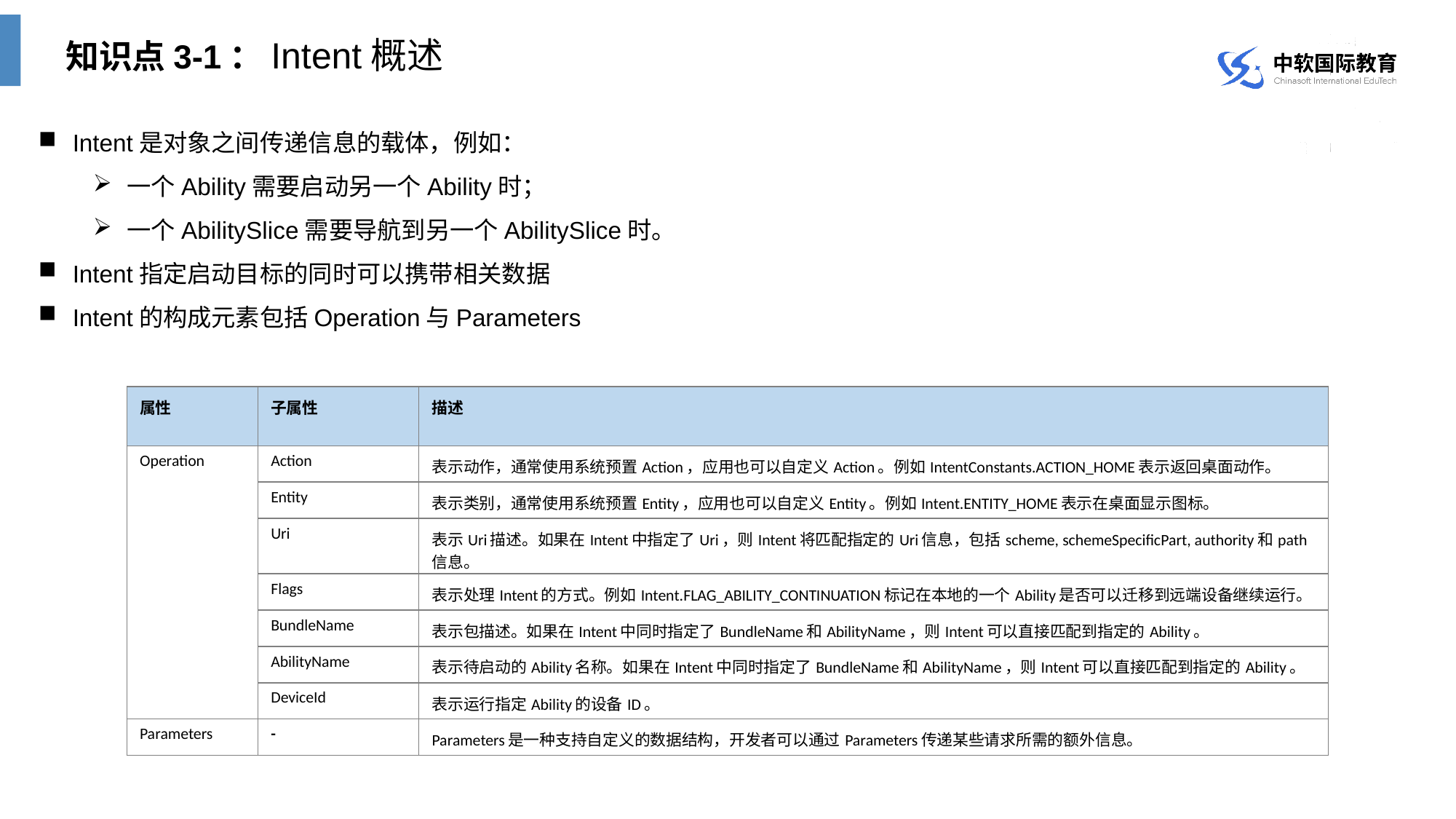

知识点3-1：Intent概述
Intent是对象之间传递信息的载体，例如：
一个Ability需要启动另一个Ability时；
一个AbilitySlice需要导航到另一个AbilitySlice时。
Intent指定启动目标的同时可以携带相关数据
Intent的构成元素包括Operation与Parameters
| 属性 | 子属性 | 描述 |
| --- | --- | --- |
| Operation | Action | 表示动作，通常使用系统预置Action，应用也可以自定义Action。例如IntentConstants.ACTION\_HOME表示返回桌面动作。 |
|  | Entity | 表示类别，通常使用系统预置Entity，应用也可以自定义Entity。例如Intent.ENTITY\_HOME表示在桌面显示图标。 |
|  | Uri | 表示Uri描述。如果在Intent中指定了Uri，则Intent将匹配指定的Uri信息，包括scheme, schemeSpecificPart, authority和path信息。 |
|  | Flags | 表示处理Intent的方式。例如Intent.FLAG\_ABILITY\_CONTINUATION标记在本地的一个Ability是否可以迁移到远端设备继续运行。 |
|  | BundleName | 表示包描述。如果在Intent中同时指定了BundleName和AbilityName，则Intent可以直接匹配到指定的Ability。 |
|  | AbilityName | 表示待启动的Ability名称。如果在Intent中同时指定了BundleName和AbilityName，则Intent可以直接匹配到指定的Ability。 |
|  | DeviceId | 表示运行指定Ability的设备ID。 |
| Parameters | - | Parameters是一种支持自定义的数据结构，开发者可以通过Parameters传递某些请求所需的额外信息。 |